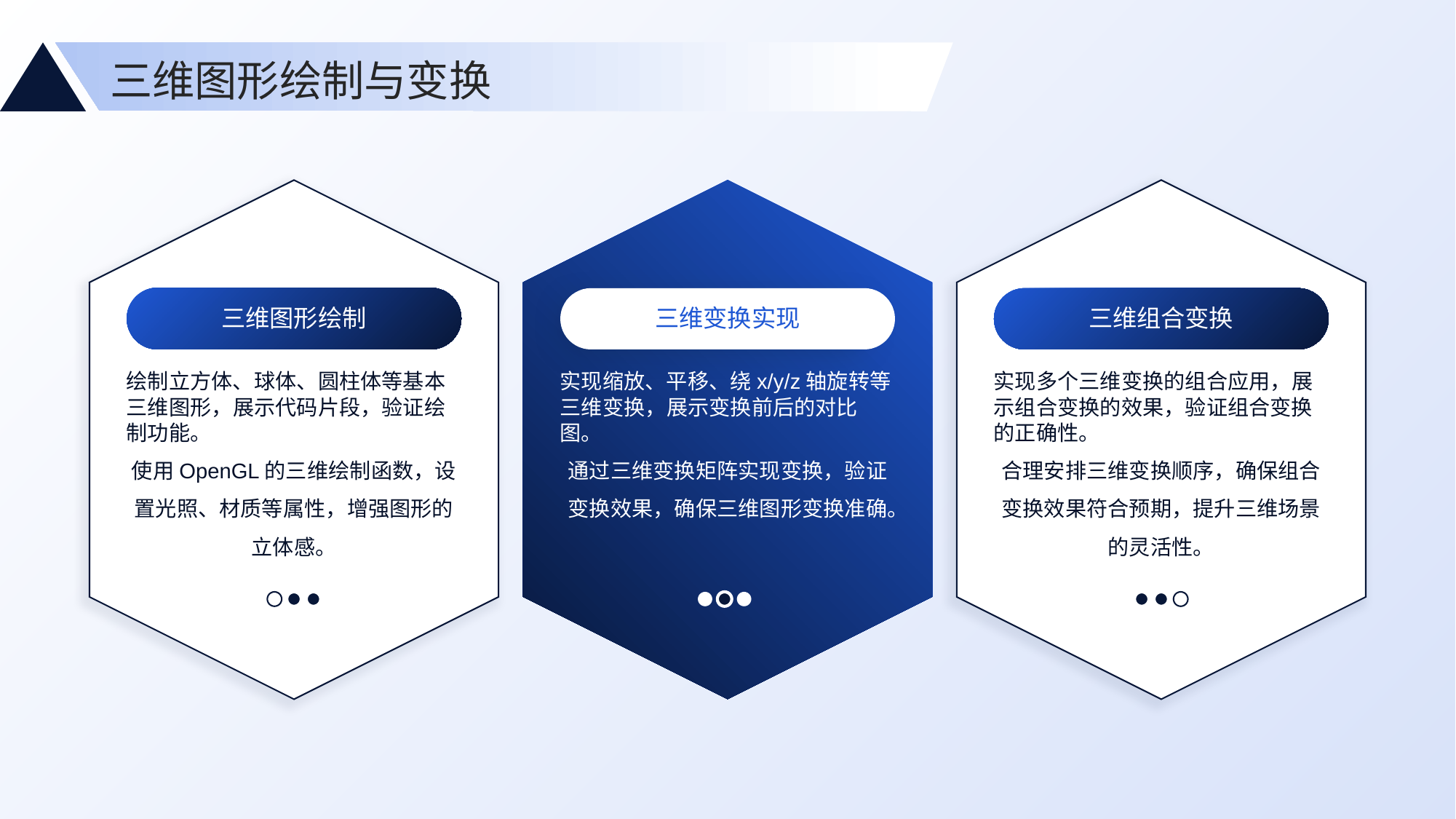

三维图形绘制与变换

三维变换实现
三维图形绘制
三维组合变换
绘制立方体、球体、圆柱体等基本三维图形，展示代码片段，验证绘制功能。
使用OpenGL的三维绘制函数，设置光照、材质等属性，增强图形的立体感。
实现缩放、平移、绕x/y/z轴旋转等三维变换，展示变换前后的对比图。
通过三维变换矩阵实现变换，验证变换效果，确保三维图形变换准确。
实现多个三维变换的组合应用，展示组合变换的效果，验证组合变换的正确性。
合理安排三维变换顺序，确保组合变换效果符合预期，提升三维场景的灵活性。